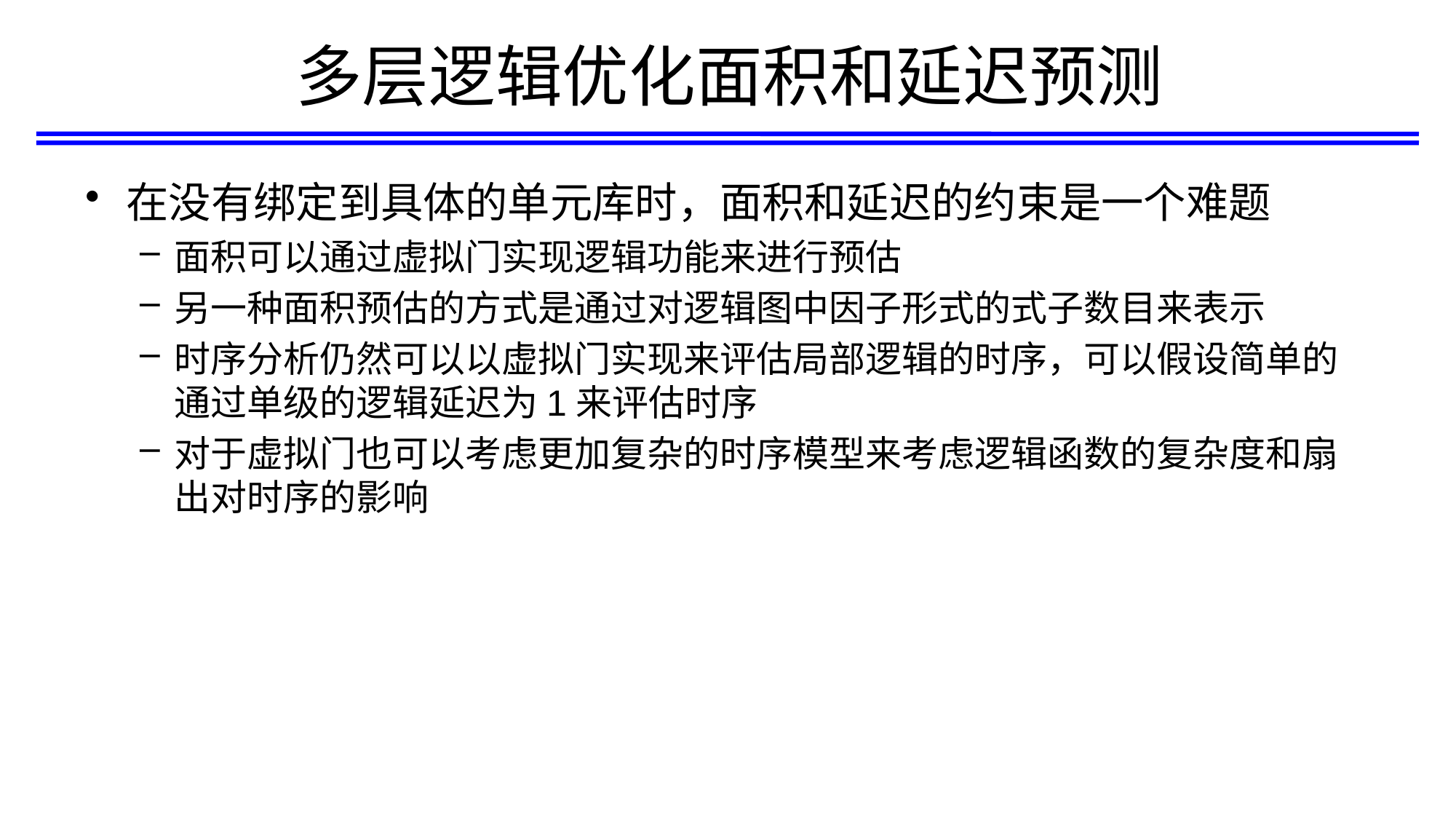

# 多层逻辑优化面积和延迟预测
在没有绑定到具体的单元库时，面积和延迟的约束是一个难题
面积可以通过虚拟门实现逻辑功能来进行预估
另一种面积预估的方式是通过对逻辑图中因子形式的式子数目来表示
时序分析仍然可以以虚拟门实现来评估局部逻辑的时序，可以假设简单的通过单级的逻辑延迟为1来评估时序
对于虚拟门也可以考虑更加复杂的时序模型来考虑逻辑函数的复杂度和扇出对时序的影响